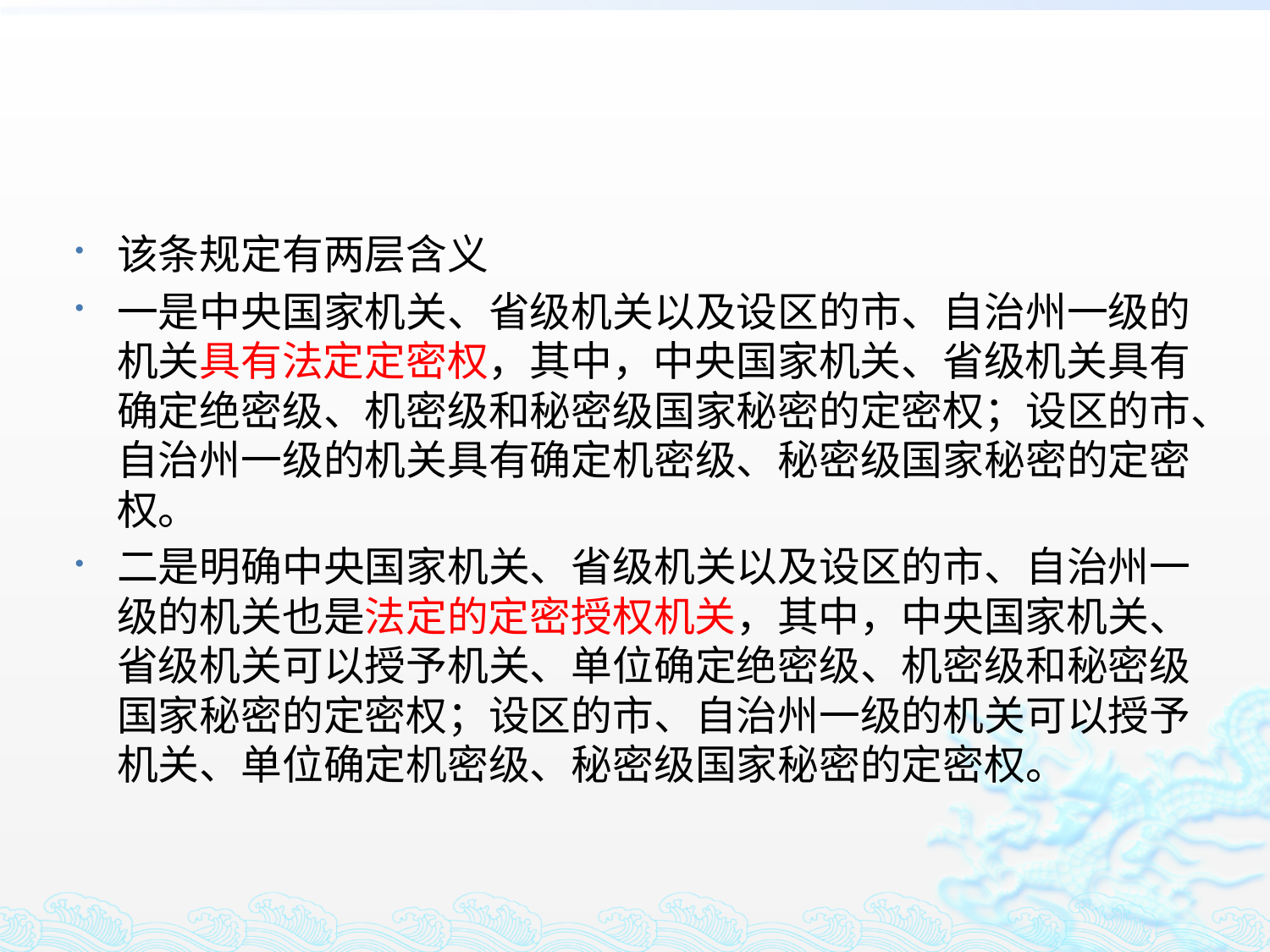

#
该条规定有两层含义
一是中央国家机关、省级机关以及设区的市、自治州一级的机关具有法定定密权，其中，中央国家机关、省级机关具有确定绝密级、机密级和秘密级国家秘密的定密权；设区的市、自治州一级的机关具有确定机密级、秘密级国家秘密的定密权。
二是明确中央国家机关、省级机关以及设区的市、自治州一级的机关也是法定的定密授权机关，其中，中央国家机关、省级机关可以授予机关、单位确定绝密级、机密级和秘密级国家秘密的定密权；设区的市、自治州一级的机关可以授予机关、单位确定机密级、秘密级国家秘密的定密权。